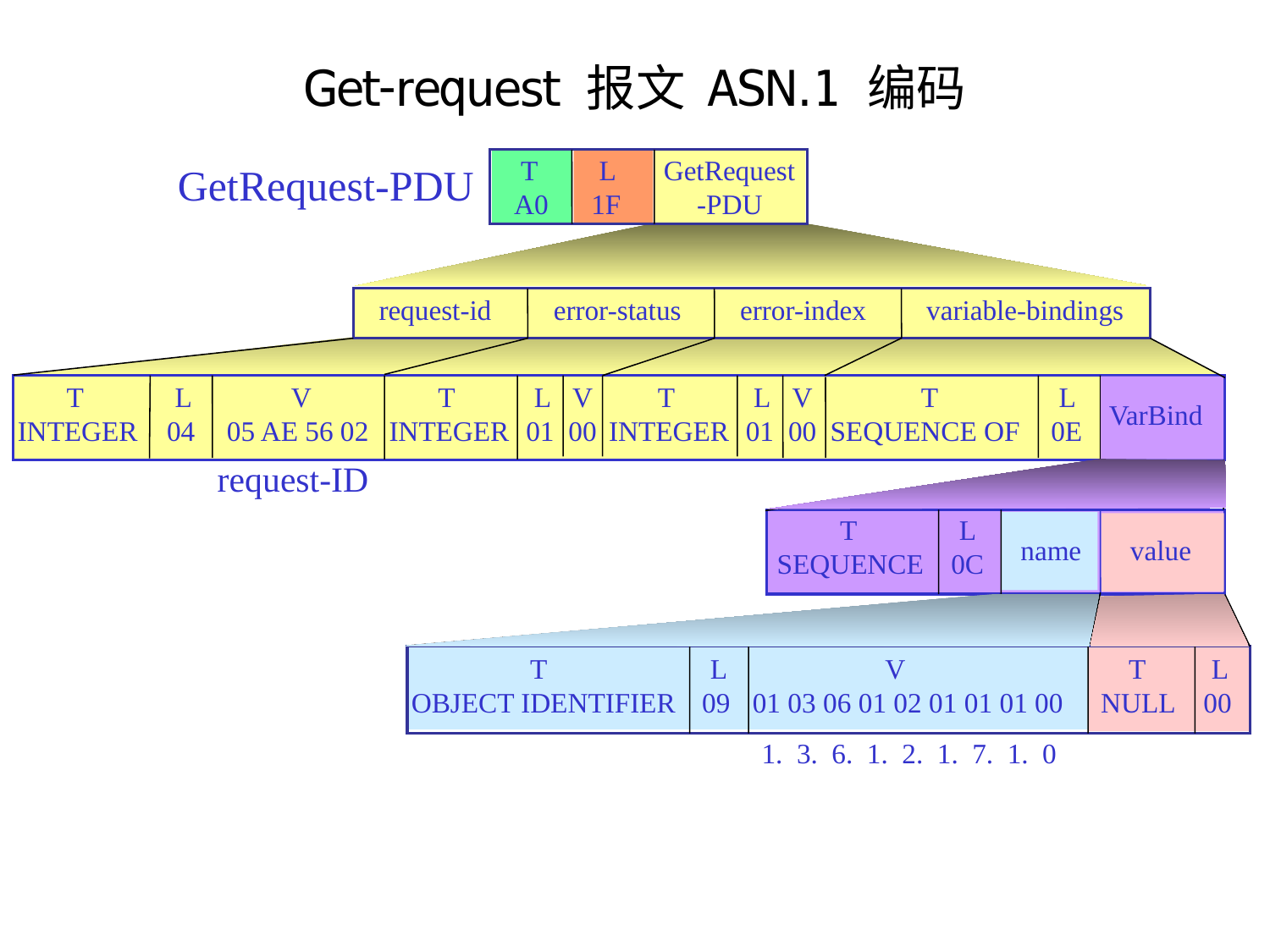

# Get-request 报文 ASN.1 编码
 T
A0
  L
1F
GetRequest
-PDU

GetRequest-PDU

request-id
error-status
error-index
variable-bindings

       T
INTEGER
  L
04
                V
05 AE 56 02
       T
INTEGER
  L
01
 V
00
       T
INTEGER
  L
01
 V
00
             T
SEQUENCE OF
  L
0E

VarBind
request-ID

         T
SEQUENCE
  L
0C

name       value

                 T
OBJECT IDENTIFIER
  L
09
                                 V
01 03 06 01 02 01 01 01 00
    T
NULL
  L
00

1.  3.  6.  1.  2.  1.  7.  1.  0